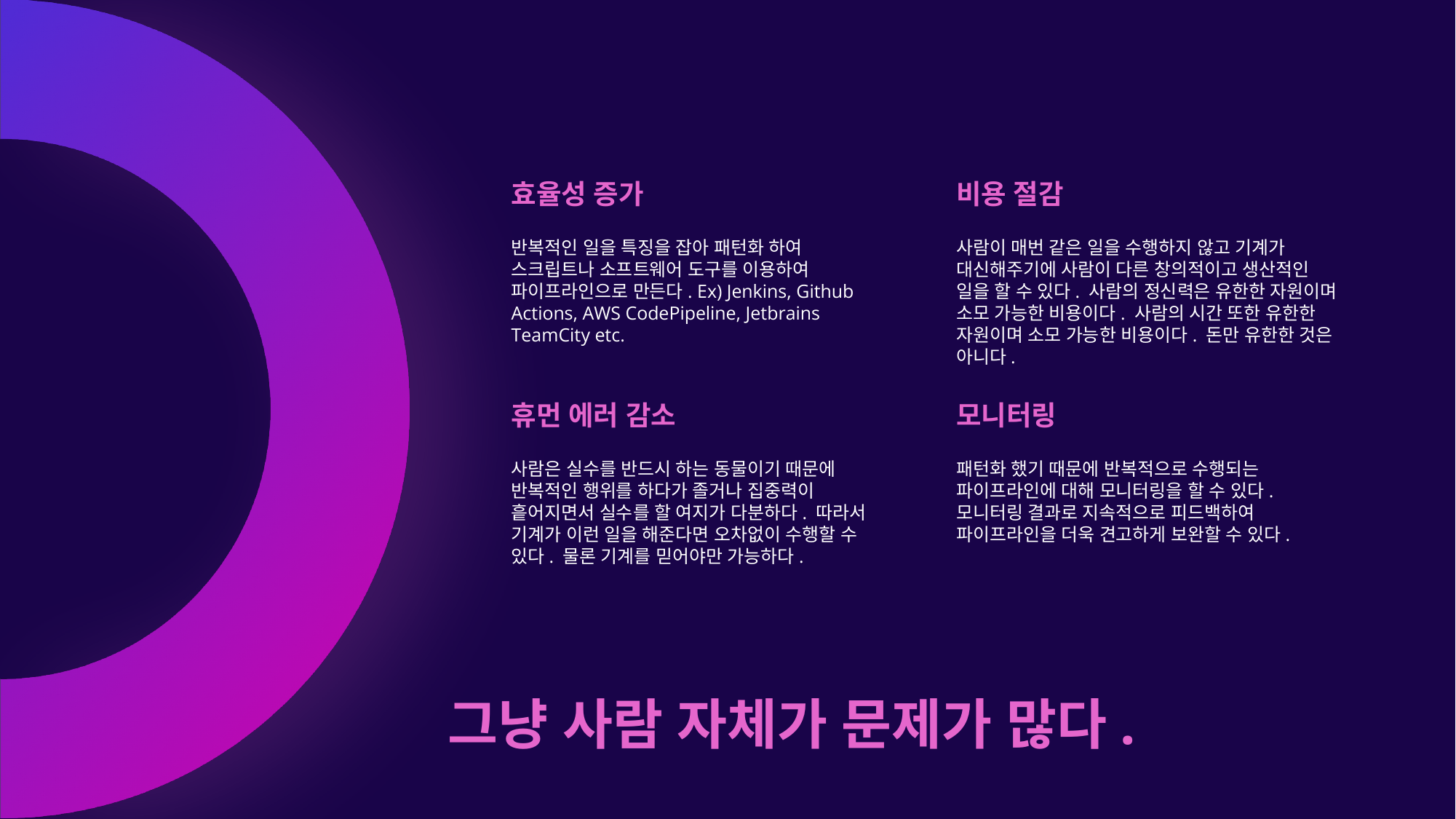

효율성 증가
비용 절감
반복적인 일을 특징을 잡아 패턴화 하여  스크립트나 소프트웨어 도구를 이용하여 파이프라인으로 만든다. Ex) Jenkins, Github Actions, AWS CodePipeline, Jetbrains TeamCity etc.
사람이 매번 같은 일을 수행하지 않고 기계가 대신해주기에 사람이 다른 창의적이고 생산적인 일을 할 수 있다. 사람의 정신력은 유한한 자원이며 소모 가능한 비용이다. 사람의 시간 또한 유한한 자원이며 소모 가능한 비용이다. 돈만 유한한 것은 아니다.
휴먼 에러 감소
모니터링
사람은 실수를 반드시 하는 동물이기 때문에 반복적인 행위를 하다가 졸거나 집중력이 흩어지면서 실수를 할 여지가 다분하다. 따라서 기계가 이런 일을 해준다면 오차없이 수행할 수 있다. 물론 기계를 믿어야만 가능하다.
패턴화 했기 때문에 반복적으로 수행되는 파이프라인에 대해 모니터링을 할 수 있다. 모니터링 결과로 지속적으로 피드백하여 파이프라인을 더욱 견고하게 보완할 수 있다.
그냥 사람 자체가 문제가 많다.